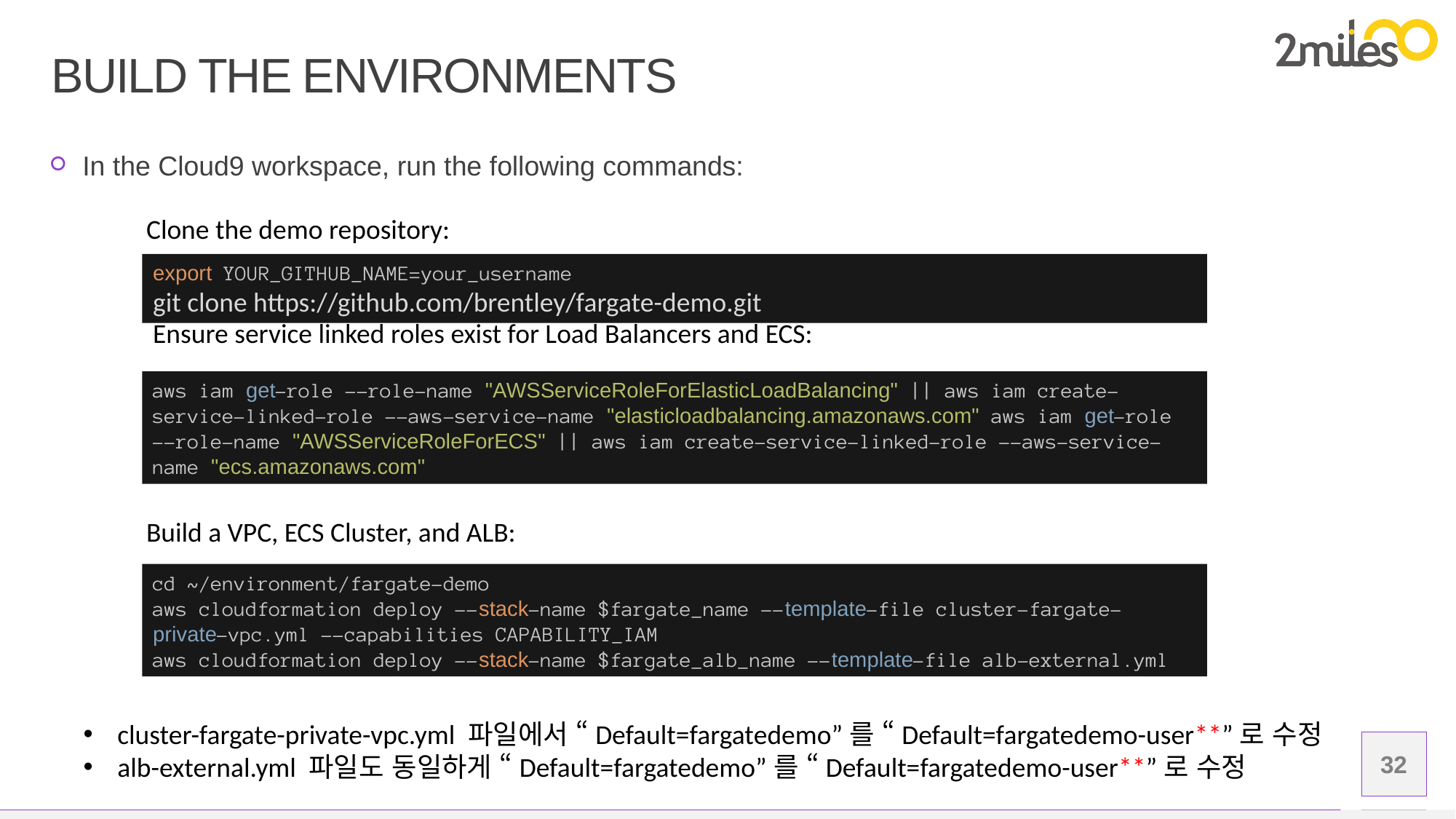

# Build the Environments
In the Cloud9 workspace, run the following commands:
Clone the demo repository:
export YOUR_GITHUB_NAME=your_username
git clone https://github.com/brentley/fargate-demo.git
Ensure service linked roles exist for Load Balancers and ECS:
aws iam get-role --role-name "AWSServiceRoleForElasticLoadBalancing" || aws iam create-service-linked-role --aws-service-name "elasticloadbalancing.amazonaws.com" aws iam get-role --role-name "AWSServiceRoleForECS" || aws iam create-service-linked-role --aws-service-name "ecs.amazonaws.com"
Build a VPC, ECS Cluster, and ALB:
cd ~/environment/fargate-demo
aws cloudformation deploy --stack-name $fargate_name --template-file cluster-fargate-private-vpc.yml --capabilities CAPABILITY_IAM
aws cloudformation deploy --stack-name $fargate_alb_name --template-file alb-external.yml
cluster-fargate-private-vpc.yml 파일에서 “Default=fargatedemo”를 “Default=fargatedemo-user**”로 수정
alb-external.yml 파일도 동일하게 “Default=fargatedemo”를 “Default=fargatedemo-user**”로 수정
32